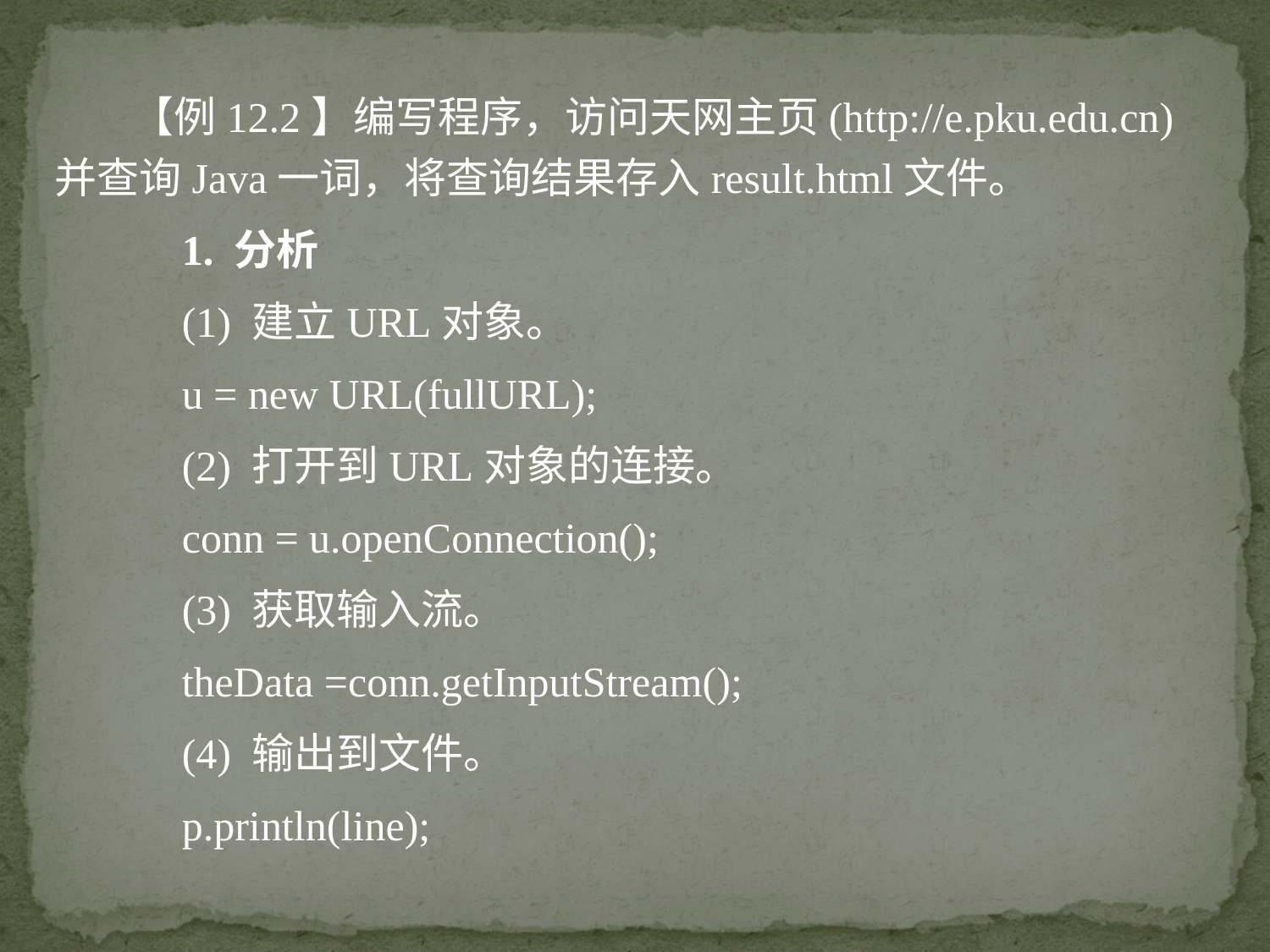

【例12.2】编写程序，访问天网主页(http://e.pku.edu.cn)并查询Java一词，将查询结果存入result.html文件。
1. 分析
(1) 建立URL对象。
u = new URL(fullURL);
(2) 打开到URL对象的连接。
conn = u.openConnection();
(3) 获取输入流。
theData =conn.getInputStream();
(4) 输出到文件。
p.println(line);